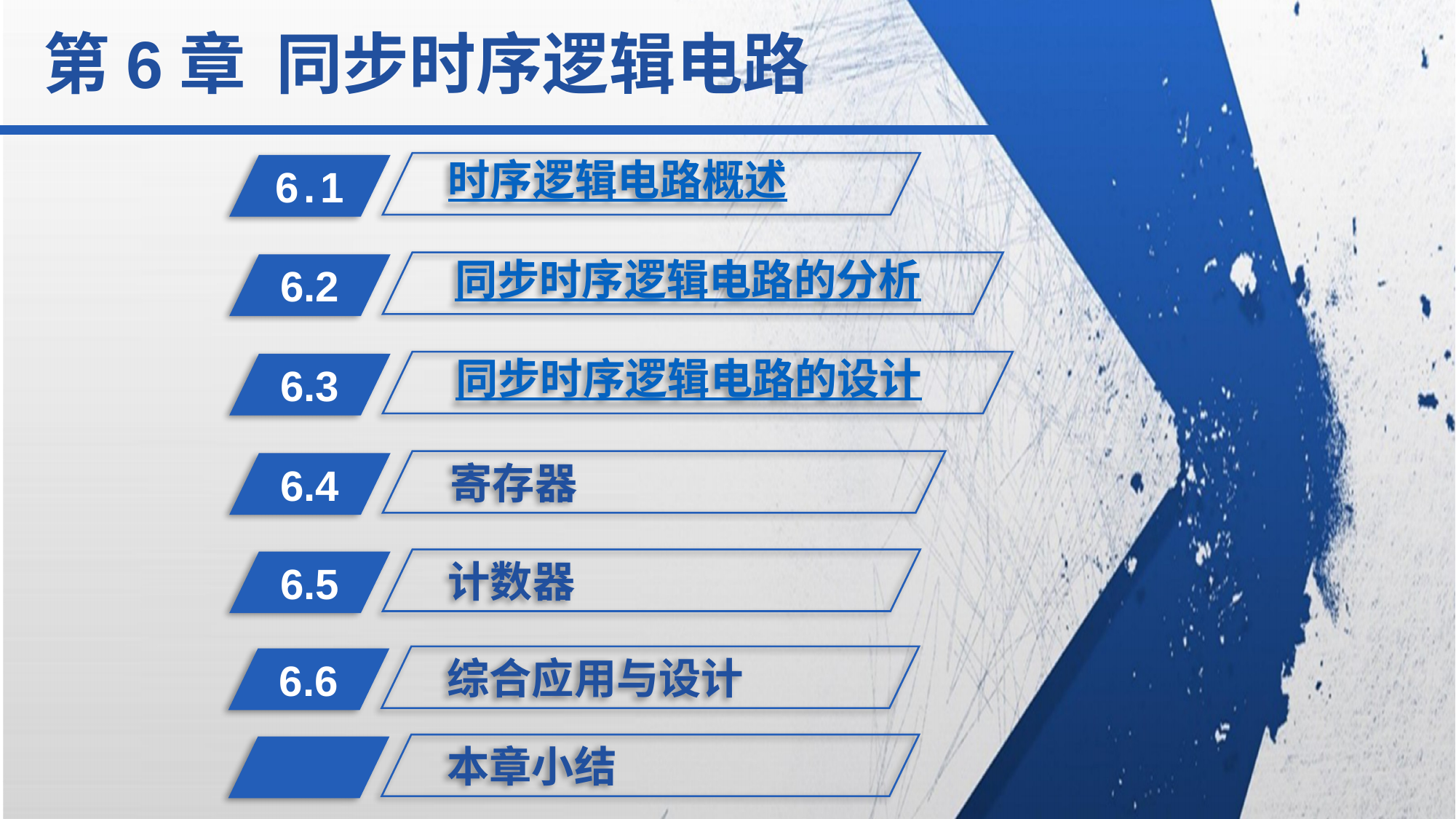

第6章  同步时序逻辑电路
时序逻辑电路概述
6.1
同步时序逻辑电路的分析
6.2
同步时序逻辑电路的设计
6.3
寄存器
6.4
计数器
6.5
综合应用与设计
6.6
本章小结